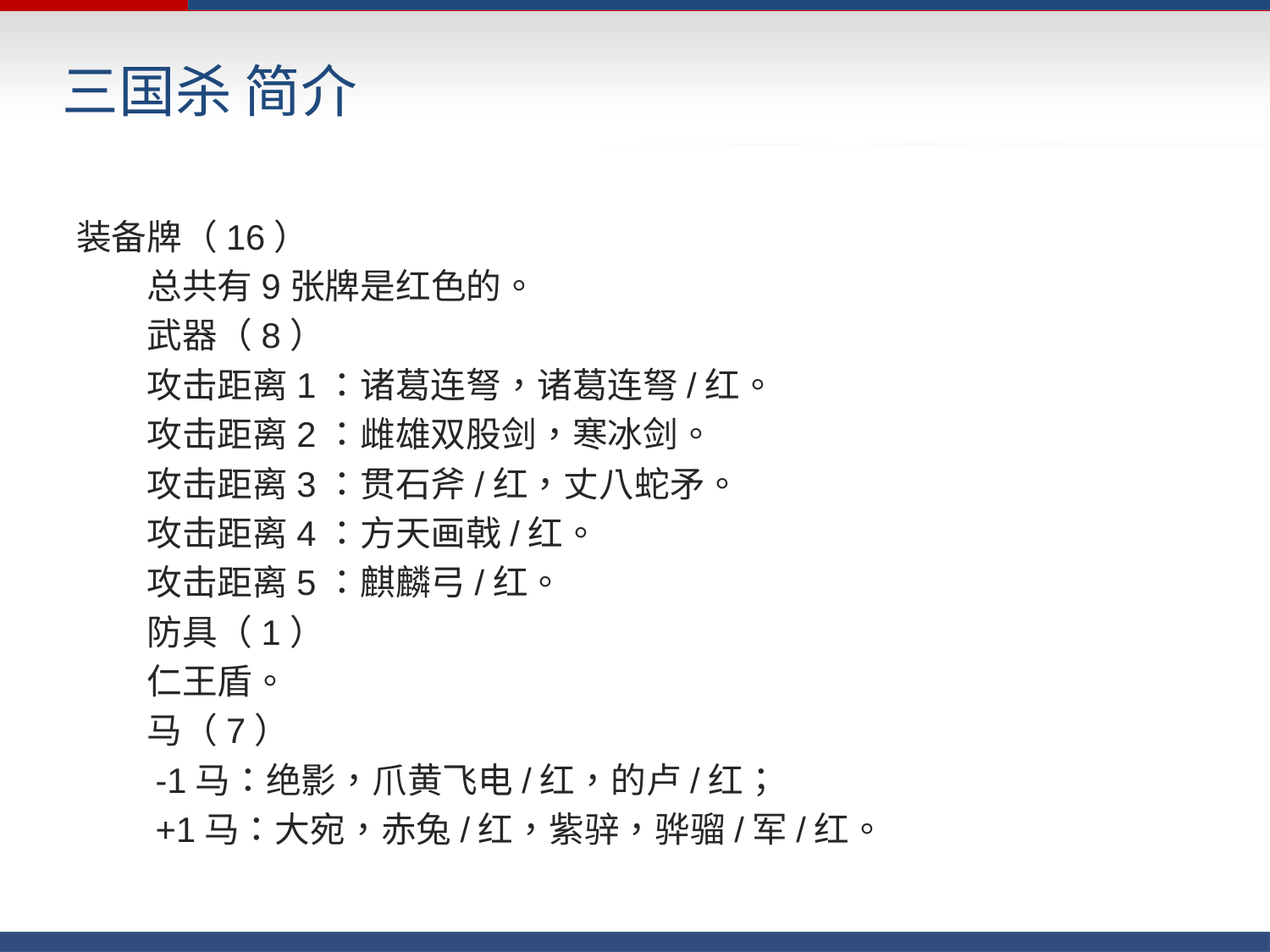

# 三国杀 简介
装备牌（16）
　　总共有9张牌是红色的。
　　武器（8）
　　攻击距离1：诸葛连弩，诸葛连弩/红。
　　攻击距离2：雌雄双股剑，寒冰剑。
　　攻击距离3：贯石斧/红，丈八蛇矛。
　　攻击距离4：方天画戟/红。
　　攻击距离5：麒麟弓/红。
　　防具（1）
　　仁王盾。
　　马（7）
　　-1马：绝影，爪黄飞电/红，的卢/红；
　　+1马：大宛，赤兔/红，紫骍，骅骝/军/红。